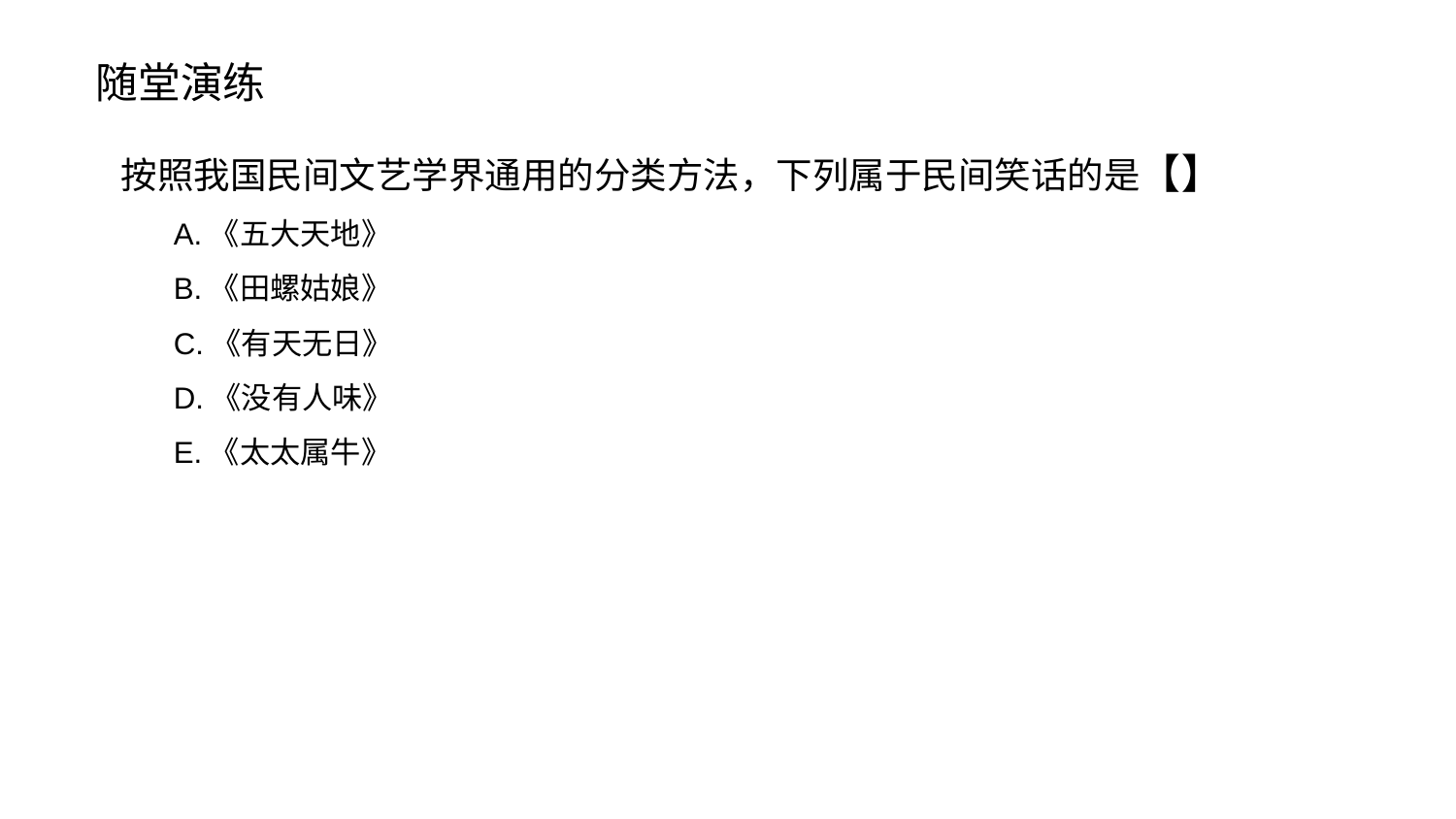

随堂演练
按照我国民间文艺学界通用的分类方法，下列属于民间笑话的是【】
A.《五大天地》
B.《田螺姑娘》
C.《有天无日》
D.《没有人味》
E.《太太属牛》